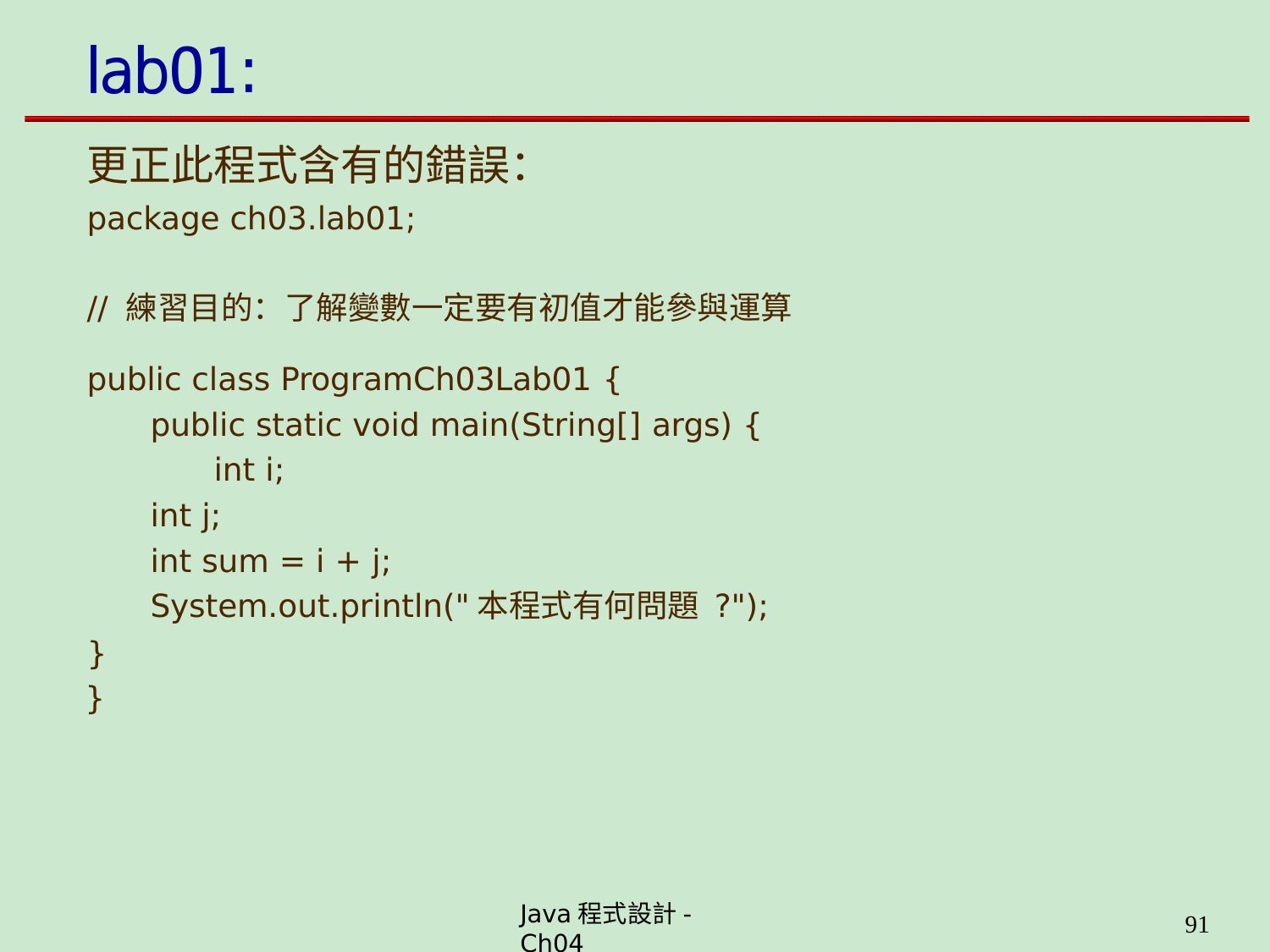

# lab01:
更正此程式含有的錯誤：
package ch03.lab01;

// 練習目的：了解變數一定要有初值才能參與運算

public class ProgramCh03Lab01 {
public static void main(String[] args) {  int i;
int j;
int sum = i + j;
System.out.println("本程式有何問題 ?");
}
}
Java程式設計-Ch04
91